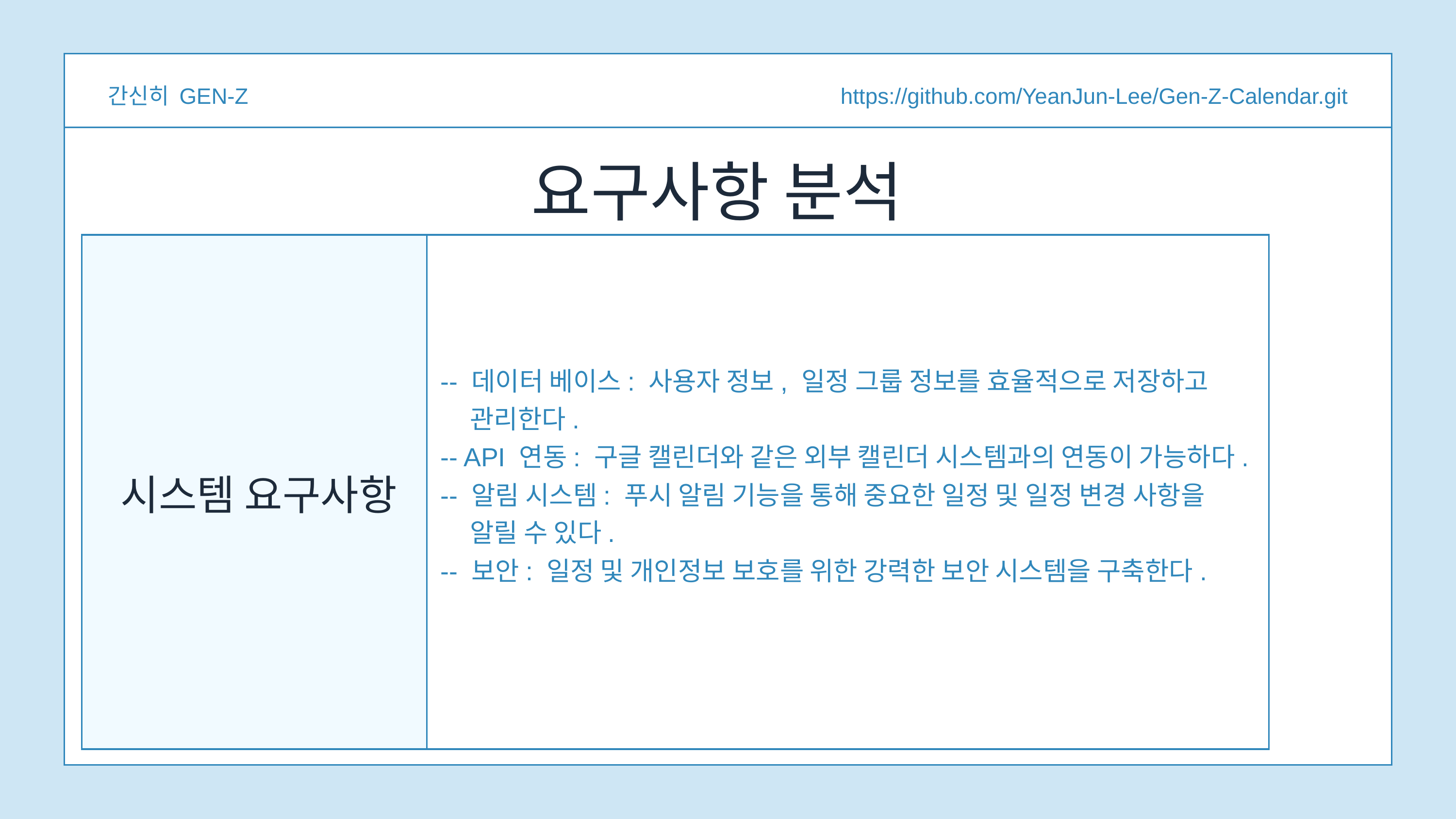

간신히 GEN-Z
https://github.com/YeanJun-Lee/Gen-Z-Calendar.git

요구사항 분석

-- 데이터 베이스: 사용자 정보, 일정 그룹 정보를 효율적으로 저장하고
    관리한다.
-- API 연동: 구글 캘린더와 같은 외부 캘린더 시스템과의 연동이 가능하다.
-- 알림 시스템: 푸시 알림 기능을 통해 중요한 일정 및 일정 변경 사항을
    알릴 수 있다.
-- 보안: 일정 및 개인정보 보호를 위한 강력한 보안 시스템을 구축한다.

시스템 요구사항